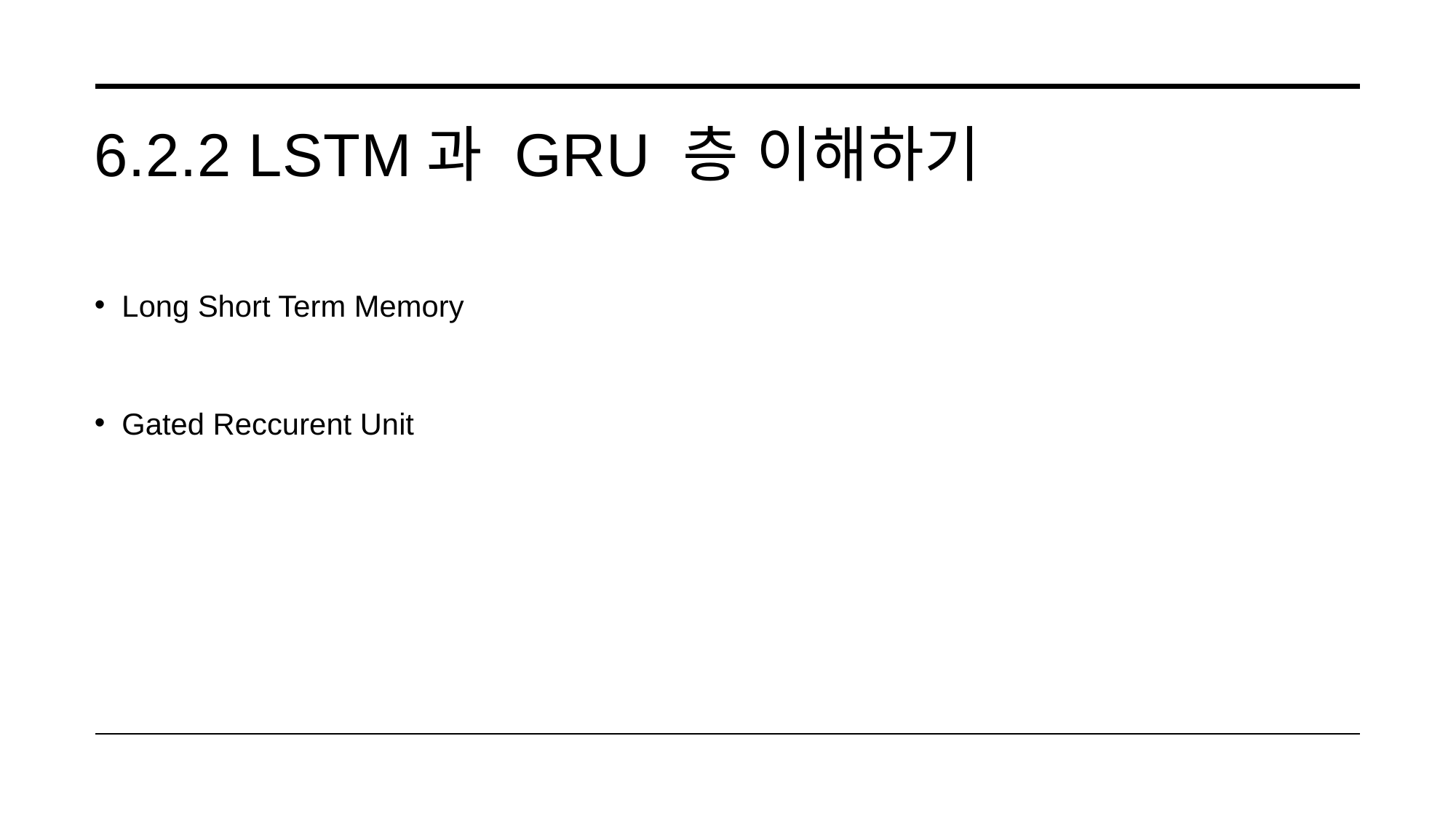

# 6.2.2 LSTM과 GRU 층 이해하기
Long Short Term Memory

Gated Reccurent Unit